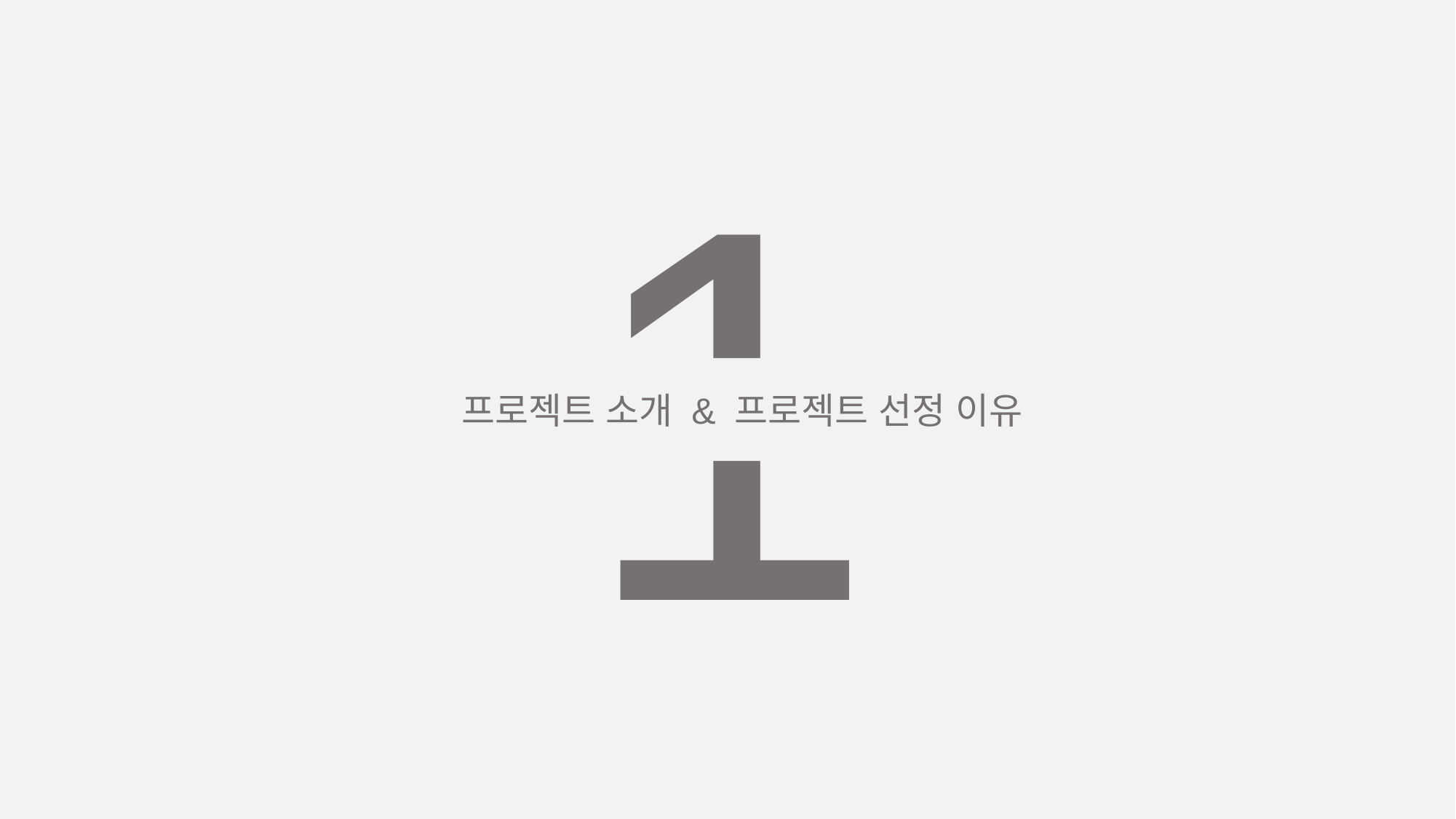

1
   프로젝트 소개 & 프로젝트 선정 이유